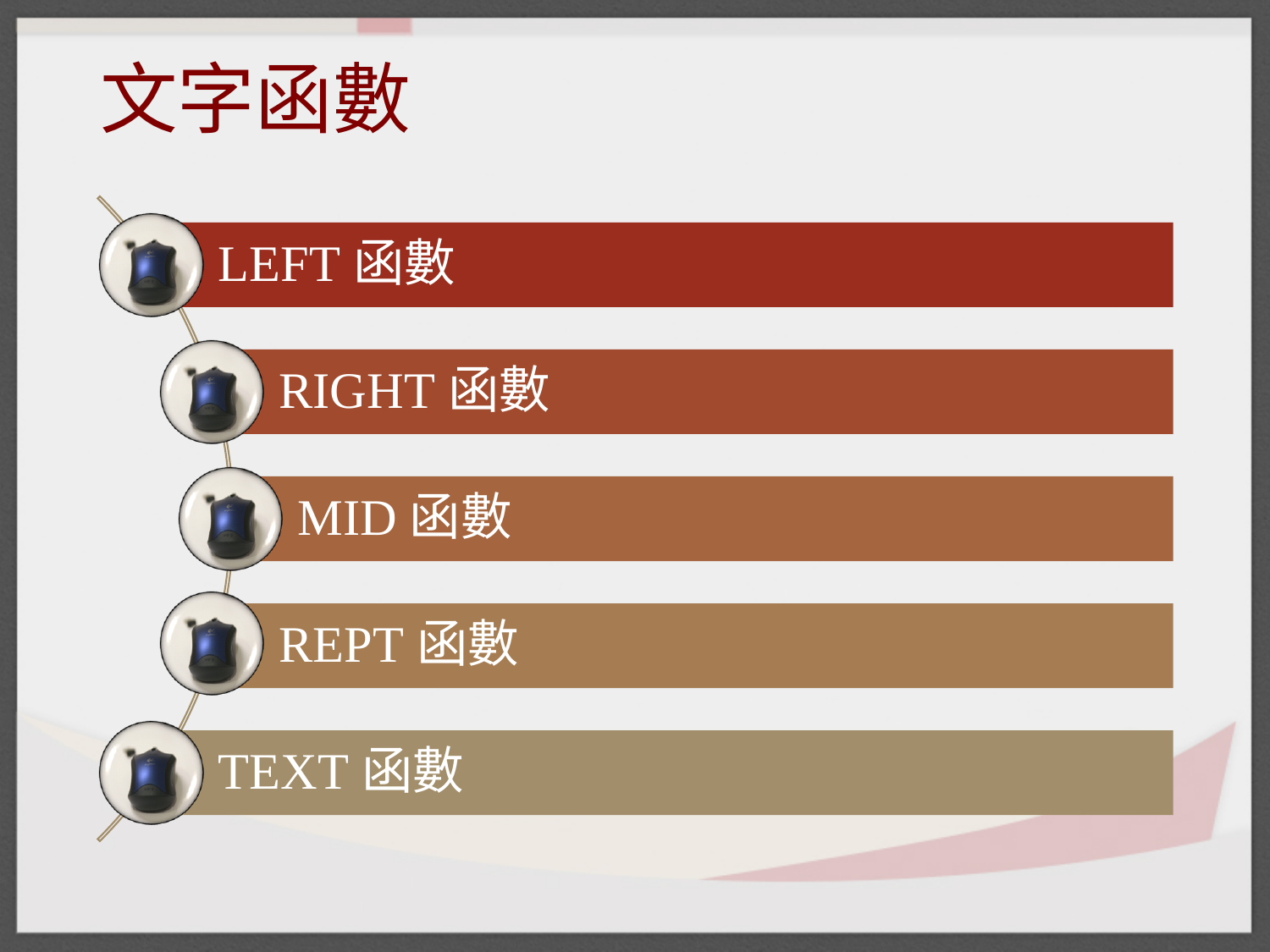

# 文字函數
LEFT函數
RIGHT函數
MID函數
REPT函數
TEXT函數